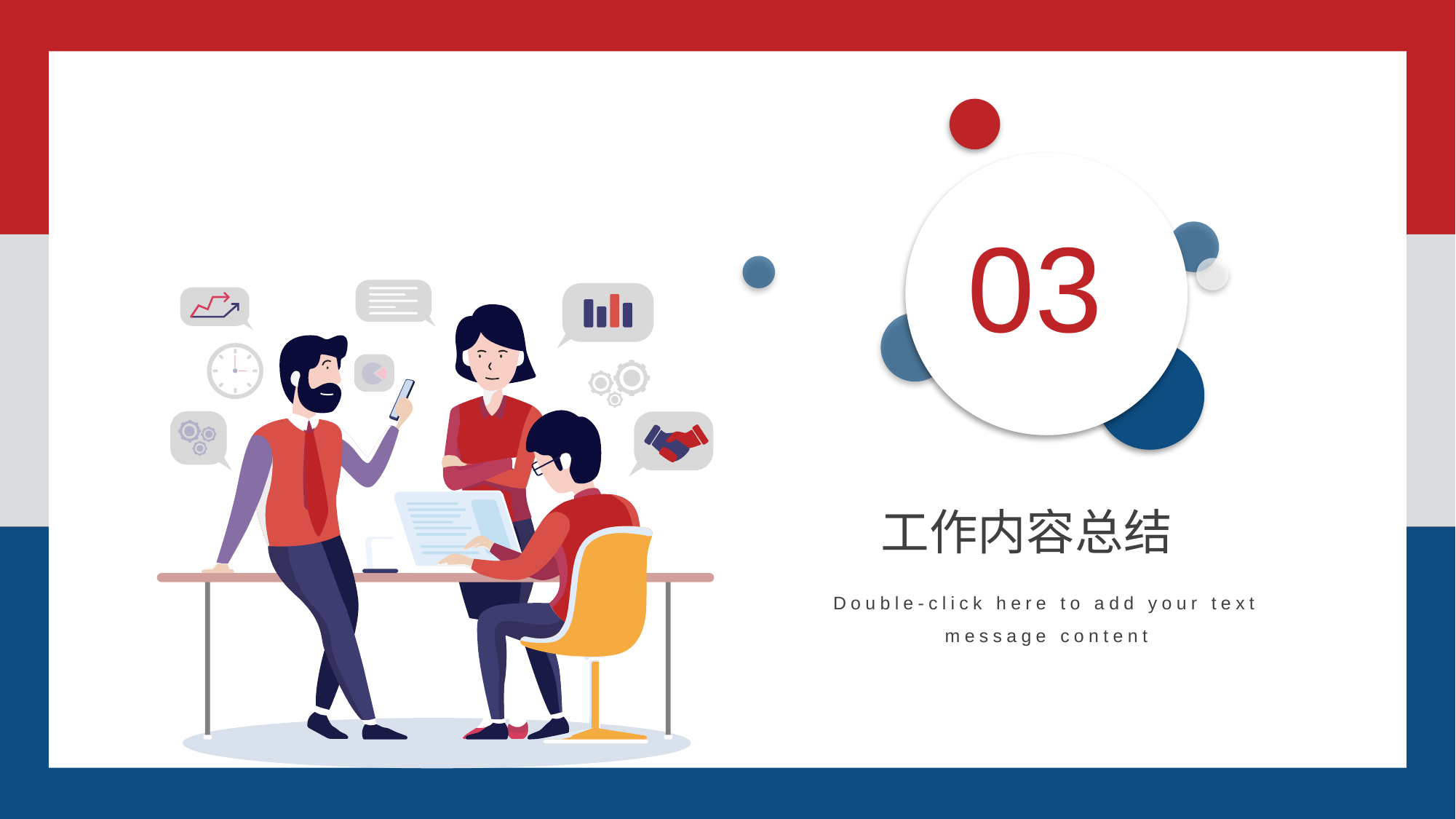

03

工作内容总结

Double-click here to add your text message content